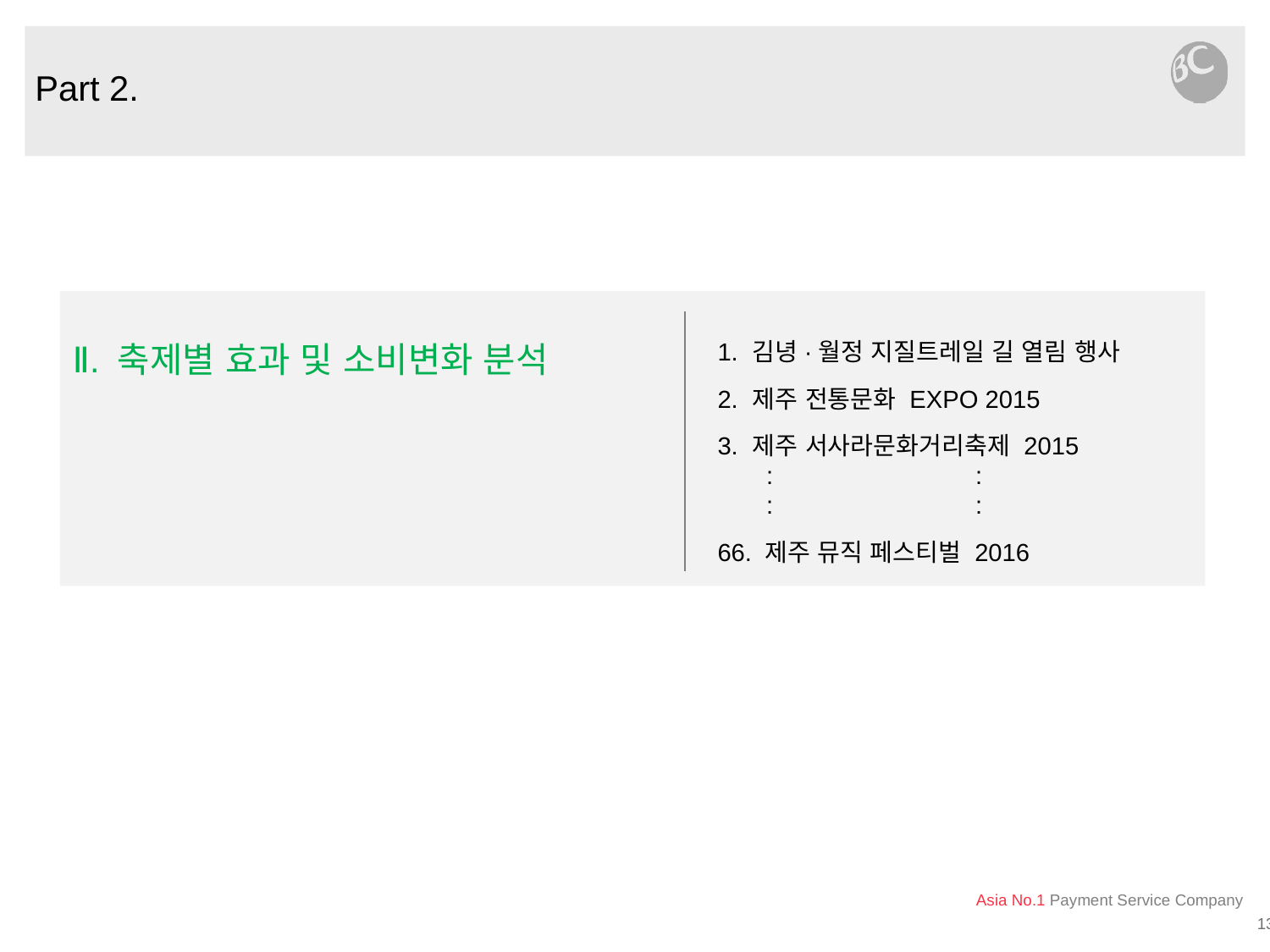

Part 2.

김녕·월정 지질트레일 길 열림 행사
제주 전통문화 EXPO 2015
제주 서사라문화거리축제 2015
       :                             :
       :                             :
66. 제주 뮤직 페스티벌 2016
Ⅱ. 축제별 효과 및 소비변화 분석